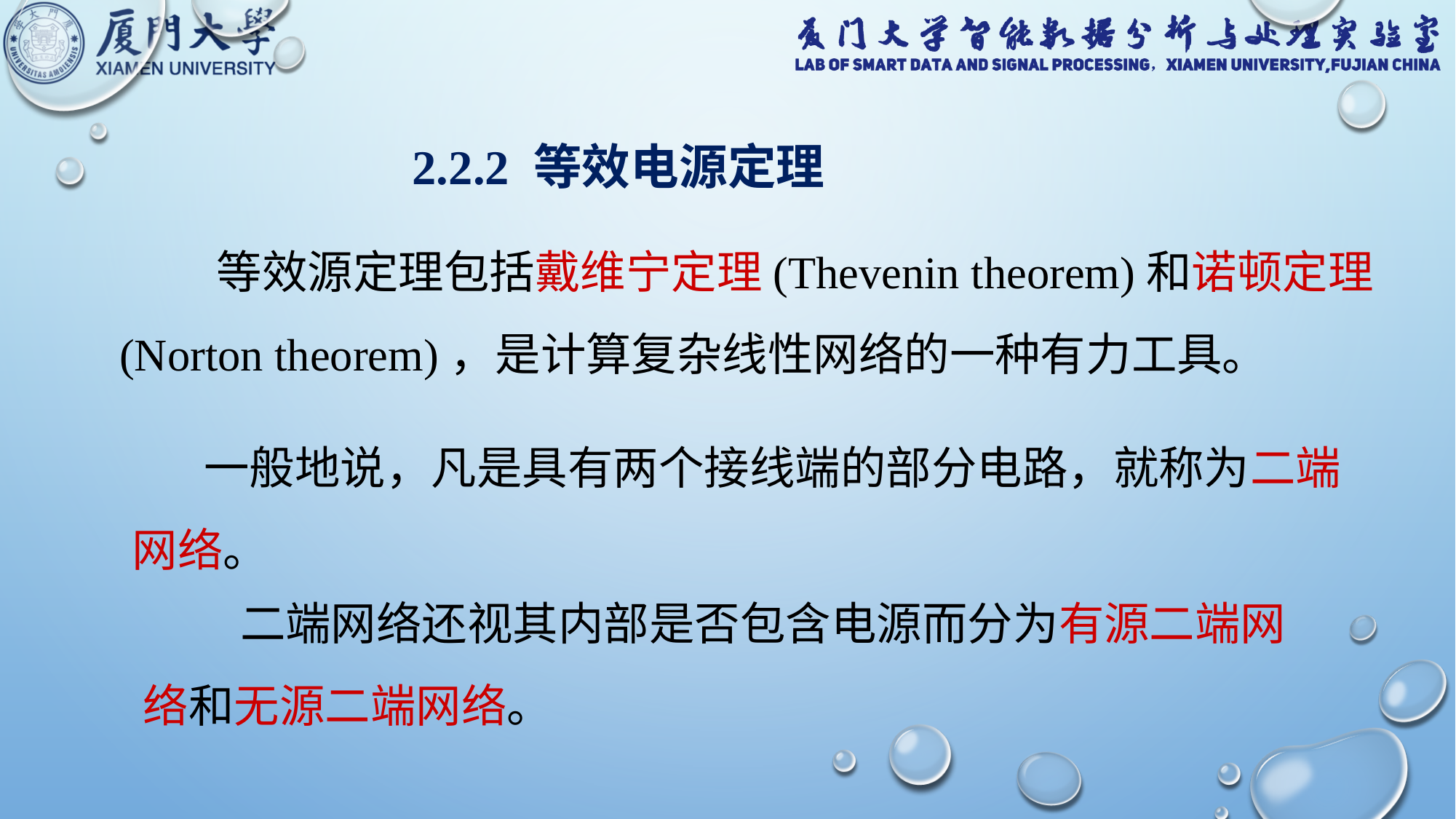

2.2.2 等效电源定理
等效源定理包括戴维宁定理(Thevenin theorem)和诺顿定理(Norton theorem)，是计算复杂线性网络的一种有力工具。
      一般地说，凡是具有两个接线端的部分电路，就称为二端网络。
二端网络还视其内部是否包含电源而分为有源二端网络和无源二端网络。
118